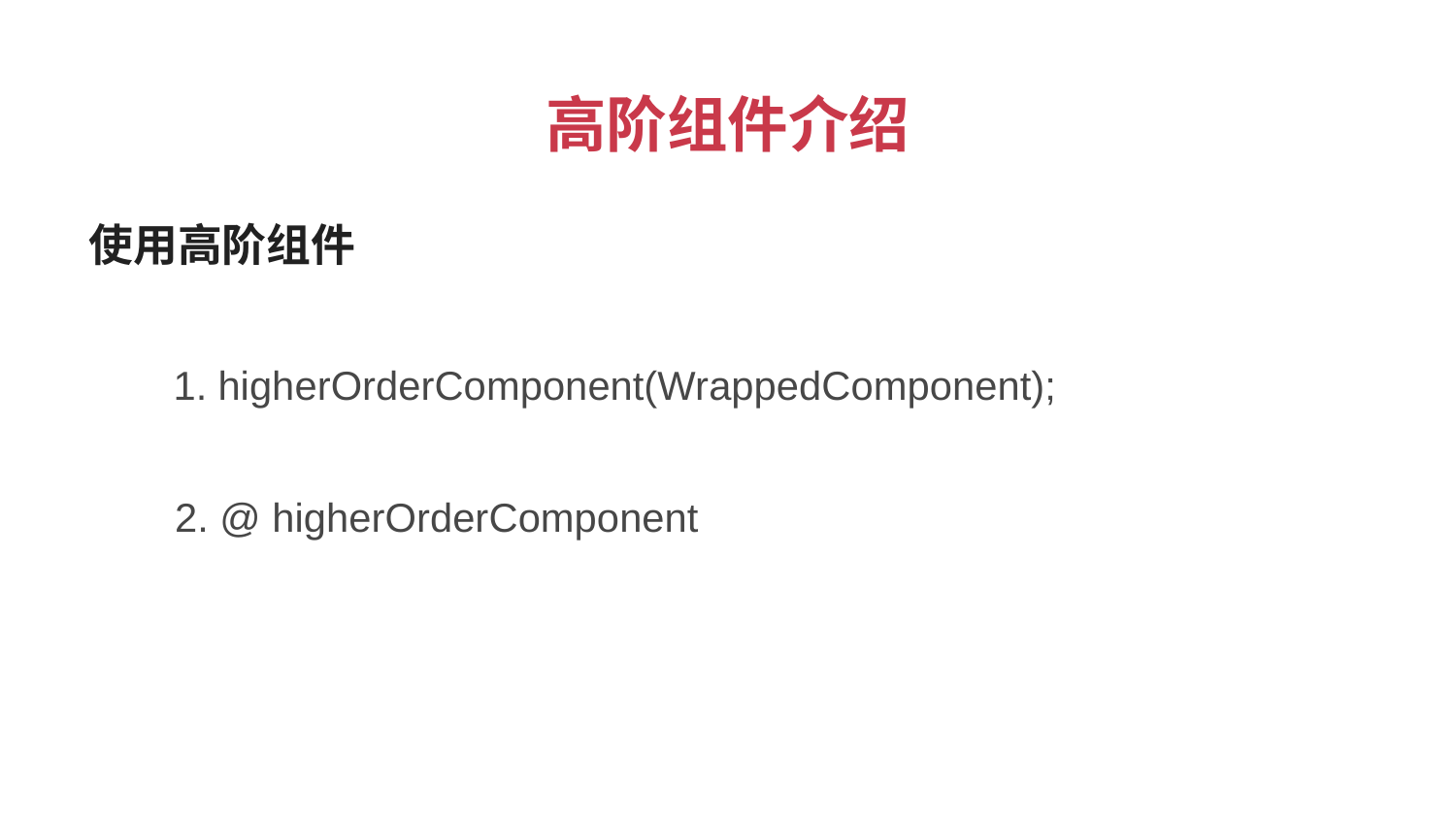

高阶组件介绍
使用高阶组件
1. higherOrderComponent(WrappedComponent);
2. @ higherOrderComponent